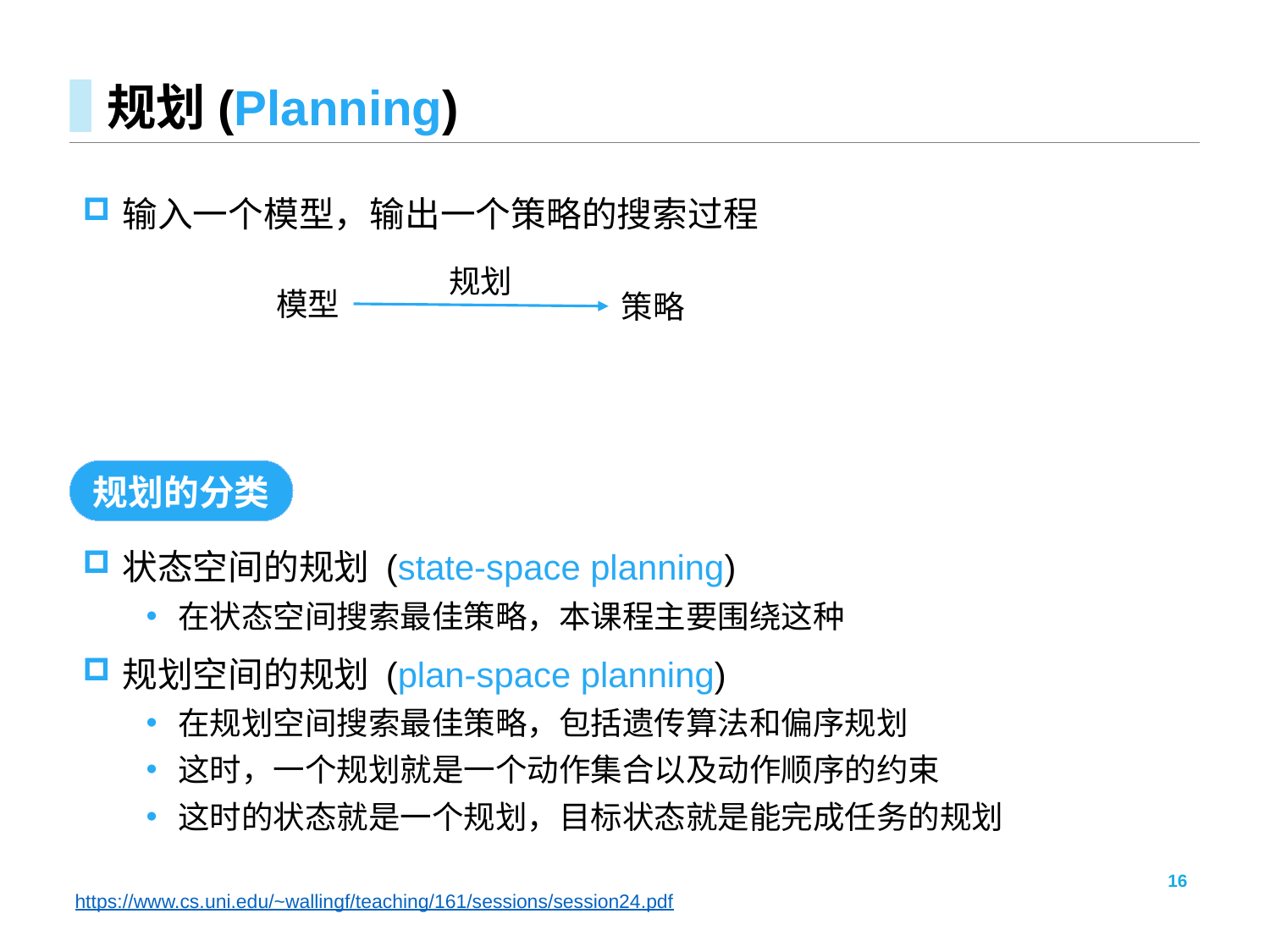

# 规划(Planning)
输入一个模型，输出一个策略的搜索过程

规划
模型
策略
规划的分类
状态空间的规划 (state-space planning)
在状态空间搜索最佳策略，本课程主要围绕这种
规划空间的规划 (plan-space planning)
在规划空间搜索最佳策略，包括遗传算法和偏序规划
这时，一个规划就是一个动作集合以及动作顺序的约束
这时的状态就是一个规划，目标状态就是能完成任务的规划
16
https://www.cs.uni.edu/~wallingf/teaching/161/sessions/session24.pdf